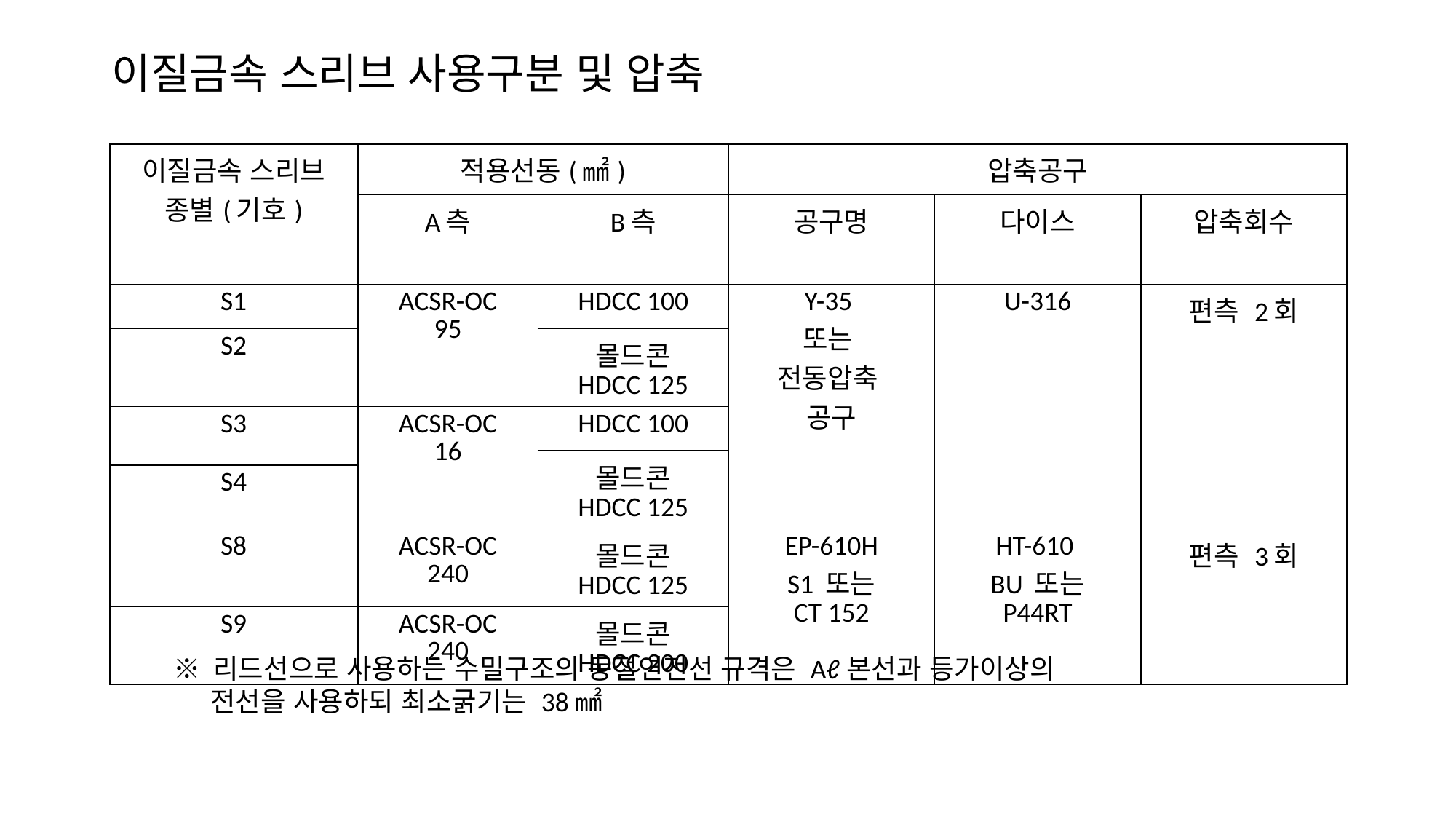

# 이질금속 스리브 사용구분 및 압축
| 이질금속 스리브 종별(기호) | 적용선동(㎟) |  | 압축공구 |  |  |
| --- | --- | --- | --- | --- | --- |
|  | A측 | B측 | 공구명 | 다이스 | 압축회수 |
| S1 | ACSR-OC 95 | HDCC 100 | Y-35 또는 전동압축 공구 | U-316 | 편측 2회 |
| S2 |  | 몰드콘 HDCC 125 |  |  |  |
| S3 | ACSR-OC 16 | HDCC 100 |  |  |  |
|  |  | 몰드콘 HDCC 125 |  |  |  |
| S4 |  |  |  |  |  |
| S8 | ACSR-OC 240 | 몰드콘 HDCC 125 | EP-610H S1 또는 CT 152 | HT-610 BU 또는 P44RT | 편측 3회 |
| S9 | ACSR-OC 240 | 몰드콘 HDCC 200 |  |  |  |
※ 리드선으로 사용하는 수밀구조의 동절연전선 규격은 Aℓ본선과 등가이상의
    전선을 사용하되 최소굵기는 38㎟